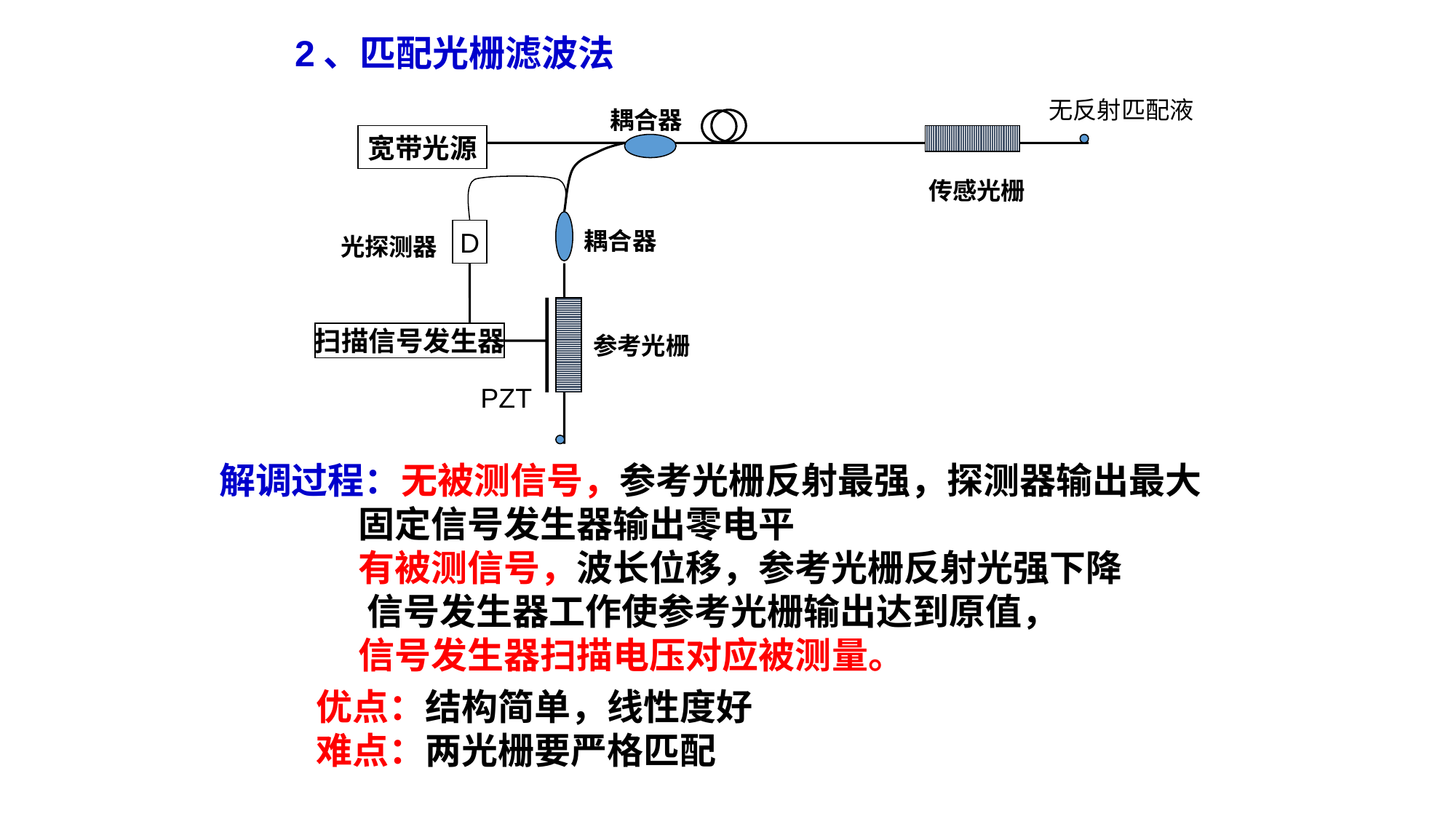

2、匹配光栅滤波法
无反射匹配液
耦合器

宽带光源

传感光栅

耦合器
D
光探测器

扫描信号发生器

参考光栅

PZT

解调过程：无被测信号，参考光栅反射最强，探测器输出最大
                固定信号发生器输出零电平
                有被测信号，波长位移，参考光栅反射光强下降
                 信号发生器工作使参考光栅输出达到原值，
                信号发生器扫描电压对应被测量。
优点：结构简单，线性度好
难点：两光栅要严格匹配